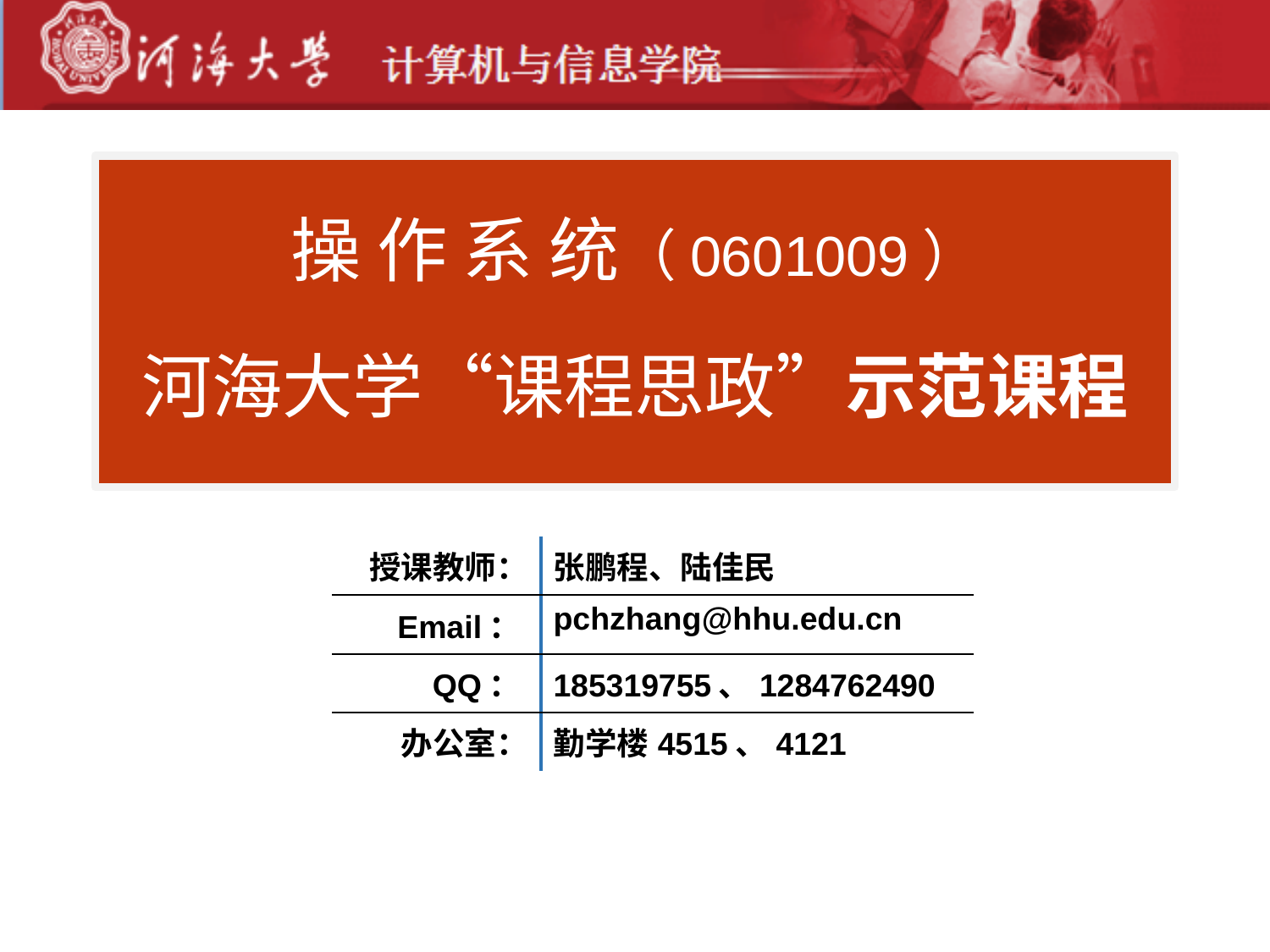

# 操 作 系 统（0601009） 河海大学“课程思政”示范课程
| 授课教师： | 张鹏程、陆佳民 |
| --- | --- |
| Email： | pchzhang@hhu.edu.cn |
| QQ： | 185319755、1284762490 |
| 办公室： | 勤学楼4515、4121 |